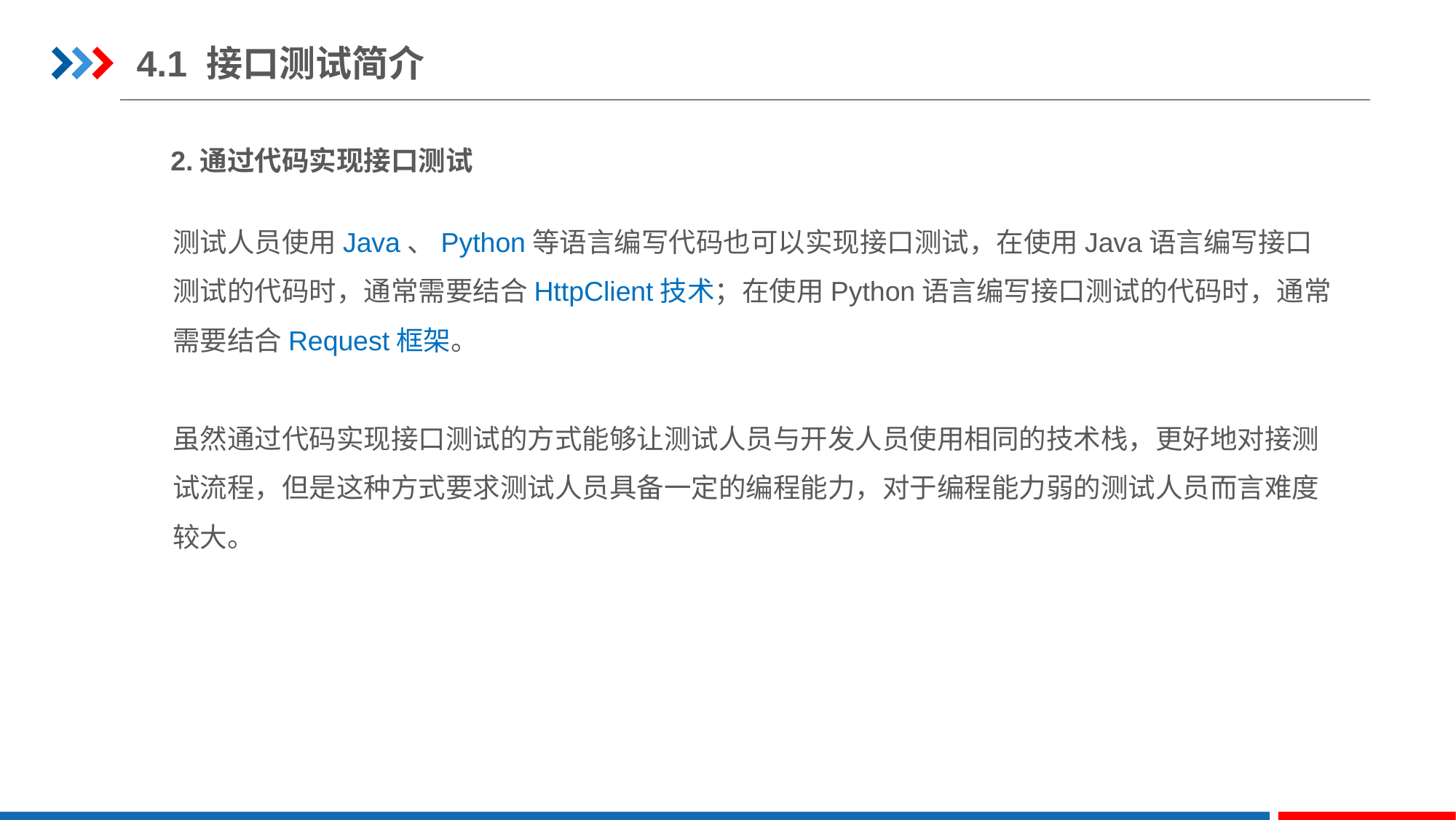

4.1 接口测试简介
2.通过代码实现接口测试
测试人员使用Java、Python等语言编写代码也可以实现接口测试，在使用Java语言编写接口测试的代码时，通常需要结合HttpClient技术；在使用Python语言编写接口测试的代码时，通常需要结合Request框架。

虽然通过代码实现接口测试的方式能够让测试人员与开发人员使用相同的技术栈，更好地对接测试流程，但是这种方式要求测试人员具备一定的编程能力，对于编程能力弱的测试人员而言难度较大。